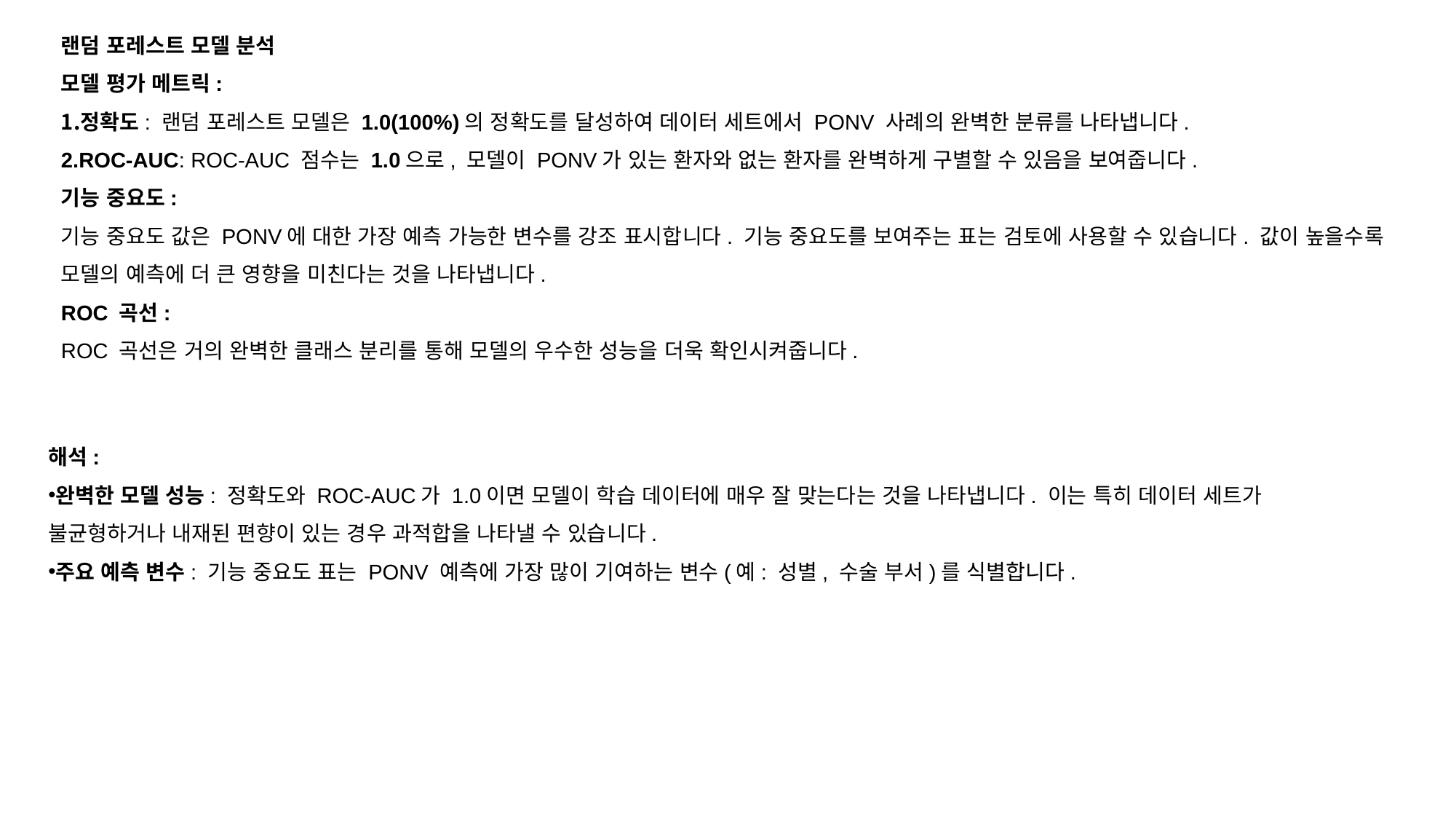

랜덤 포레스트 모델 분석
모델 평가 메트릭:
정확도: 랜덤 포레스트 모델은 1.0(100%)의 정확도를 달성하여 데이터 세트에서 PONV 사례의 완벽한 분류를 나타냅니다.
ROC-AUC: ROC-AUC 점수는 1.0으로, 모델이 PONV가 있는 환자와 없는 환자를 완벽하게 구별할 수 있음을 보여줍니다.
기능 중요도:
기능 중요도 값은 PONV에 대한 가장 예측 가능한 변수를 강조 표시합니다. 기능 중요도를 보여주는 표는 검토에 사용할 수 있습니다. 값이 높을수록 모델의 예측에 더 큰 영향을 미친다는 것을 나타냅니다.
ROC 곡선:
ROC 곡선은 거의 완벽한 클래스 분리를 통해 모델의 우수한 성능을 더욱 확인시켜줍니다.
해석:
완벽한 모델 성능: 정확도와 ROC-AUC가 1.0이면 모델이 학습 데이터에 매우 잘 맞는다는 것을 나타냅니다. 이는 특히 데이터 세트가 불균형하거나 내재된 편향이 있는 경우 과적합을 나타낼 수 있습니다.
주요 예측 변수: 기능 중요도 표는 PONV 예측에 가장 많이 기여하는 변수(예: 성별, 수술 부서)를 식별합니다.